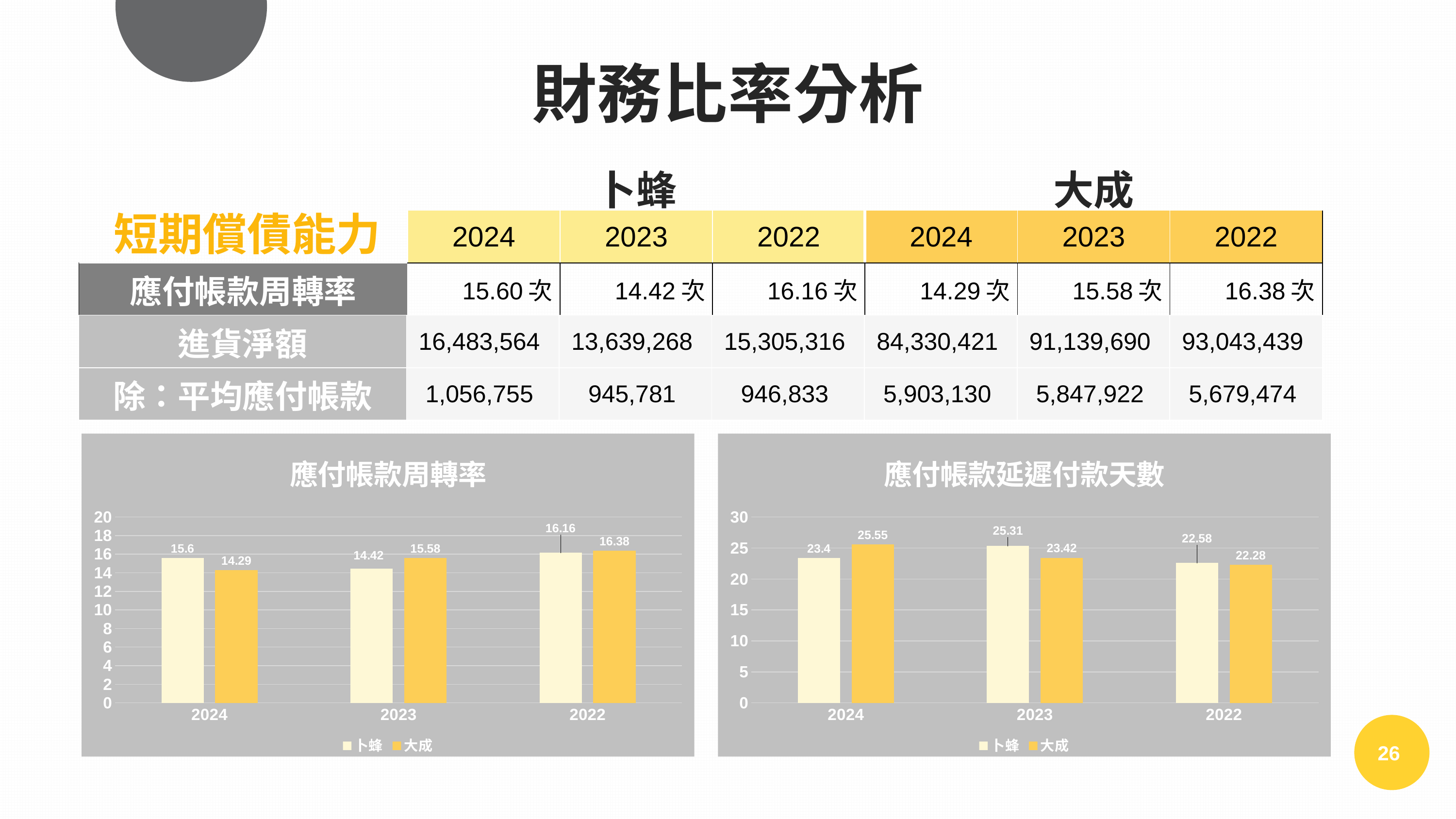

財務比率分析
|  | 卜蜂 |  |  | 大成 |  |  |
| --- | --- | --- | --- | --- | --- | --- |
|  | 2024 | 2023 | 2022 | 2024 | 2023 | 2022 |
| 應付帳款周轉率 | 15.60次 | 14.42次 | 16.16次 | 14.29次 | 15.58次 | 16.38次 |
| 應付帳款延遲付款天數 | 23.4天 | 25.31天 | 22.58天 | 25.55天 | 23.42天 | 22.28天 |
短期償債能力
| 進貨淨額 | 16,483,564 | 13,639,268 | 15,305,316 | 84,330,421 | 91,139,690 | 93,043,439 |
| --- | --- | --- | --- | --- | --- | --- |
| 除：平均應付帳款 | 1,056,755 | 945,781 | 946,833 | 5,903,130 | 5,847,922 | 5,679,474 |

### Chart: 應付帳款周轉率

| Category | 卜蜂 | 大成 |
|---|---|---|
| 2024 | 15.6 | 14.29 |
| 2023 | 14.42 | 15.58 |
| 2022 | 16.16 | 16.38 |

### Chart: 應付帳款延遲付款天數

| Category | 卜蜂 | 大成 |
|---|---|---|
| 2024 | 23.4 | 25.55 |
| 2023 | 25.31 | 23.42 |
| 2022 | 22.58 | 22.28 |
26